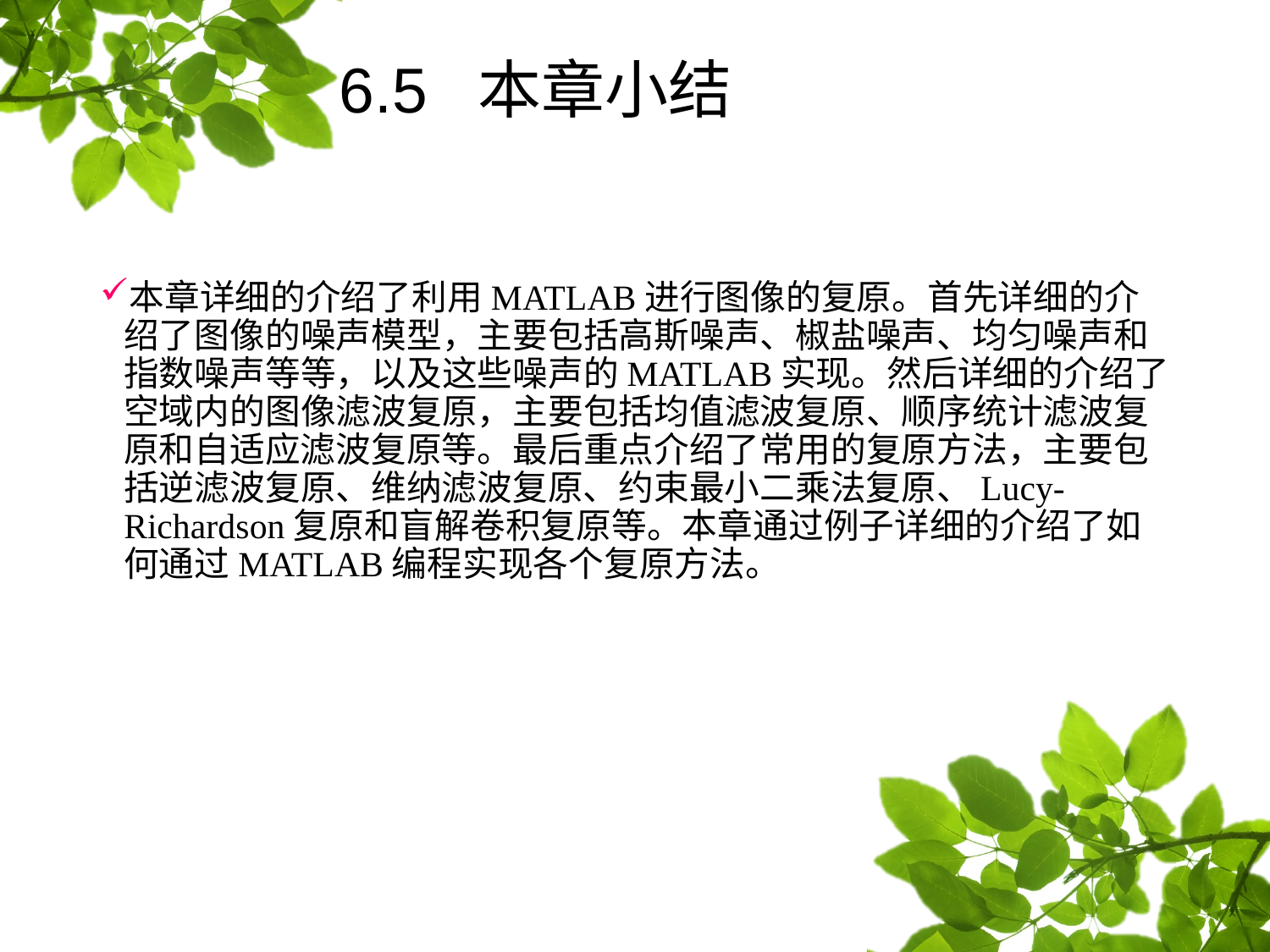

# 6.5  本章小结
本章详细的介绍了利用MATLAB进行图像的复原。首先详细的介绍了图像的噪声模型，主要包括高斯噪声、椒盐噪声、均匀噪声和指数噪声等等，以及这些噪声的MATLAB实现。然后详细的介绍了空域内的图像滤波复原，主要包括均值滤波复原、顺序统计滤波复原和自适应滤波复原等。最后重点介绍了常用的复原方法，主要包括逆滤波复原、维纳滤波复原、约束最小二乘法复原、Lucy-Richardson复原和盲解卷积复原等。本章通过例子详细的介绍了如何通过MATLAB编程实现各个复原方法。